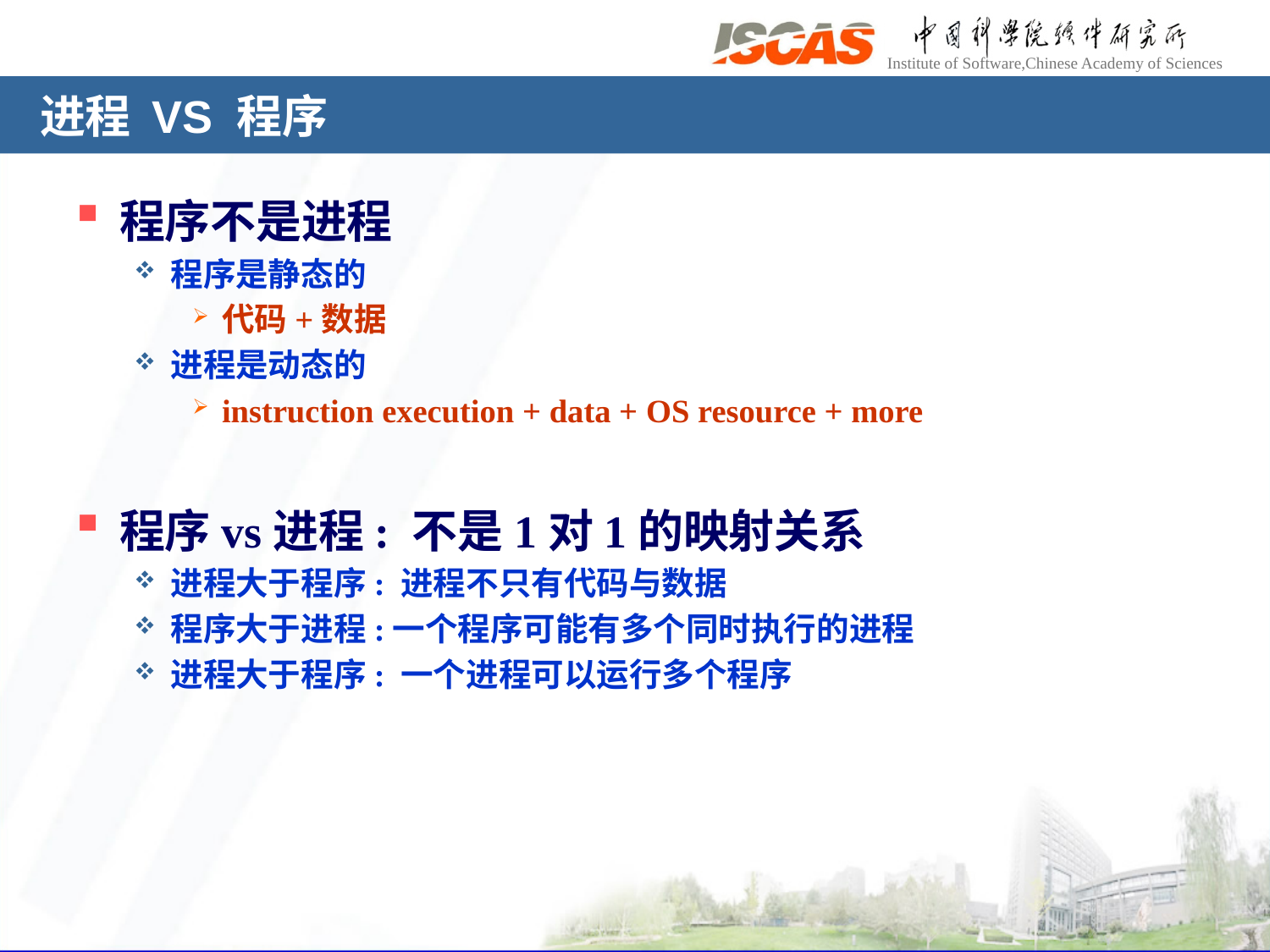

# 进程 VS 程序
程序不是进程
程序是静态的
代码+数据
进程是动态的
instruction execution + data + OS resource + more

程序vs进程: 不是1对1的映射关系
进程大于程序: 进程不只有代码与数据
程序大于进程:一个程序可能有多个同时执行的进程
进程大于程序: 一个进程可以运行多个程序